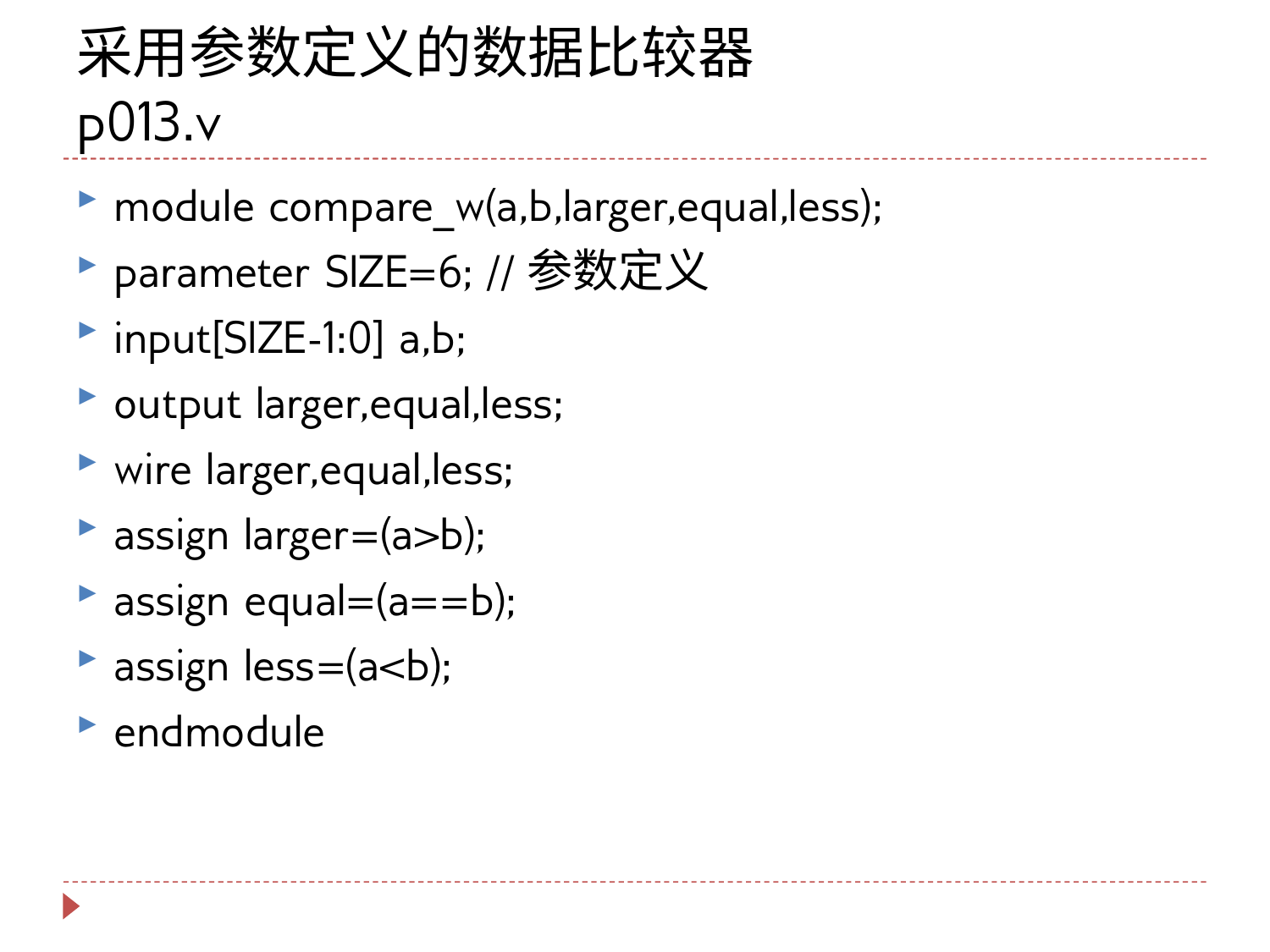

# 采用参数定义的数据比较器 p013.v
module compare_w(a,b,larger,equal,less);
parameter SIZE=6; //参数定义
input[SIZE-1:0] a,b;
output larger,equal,less;
wire larger,equal,less;
assign larger=(a>b);
assign equal=(a==b);
assign less=(a<b);
endmodule